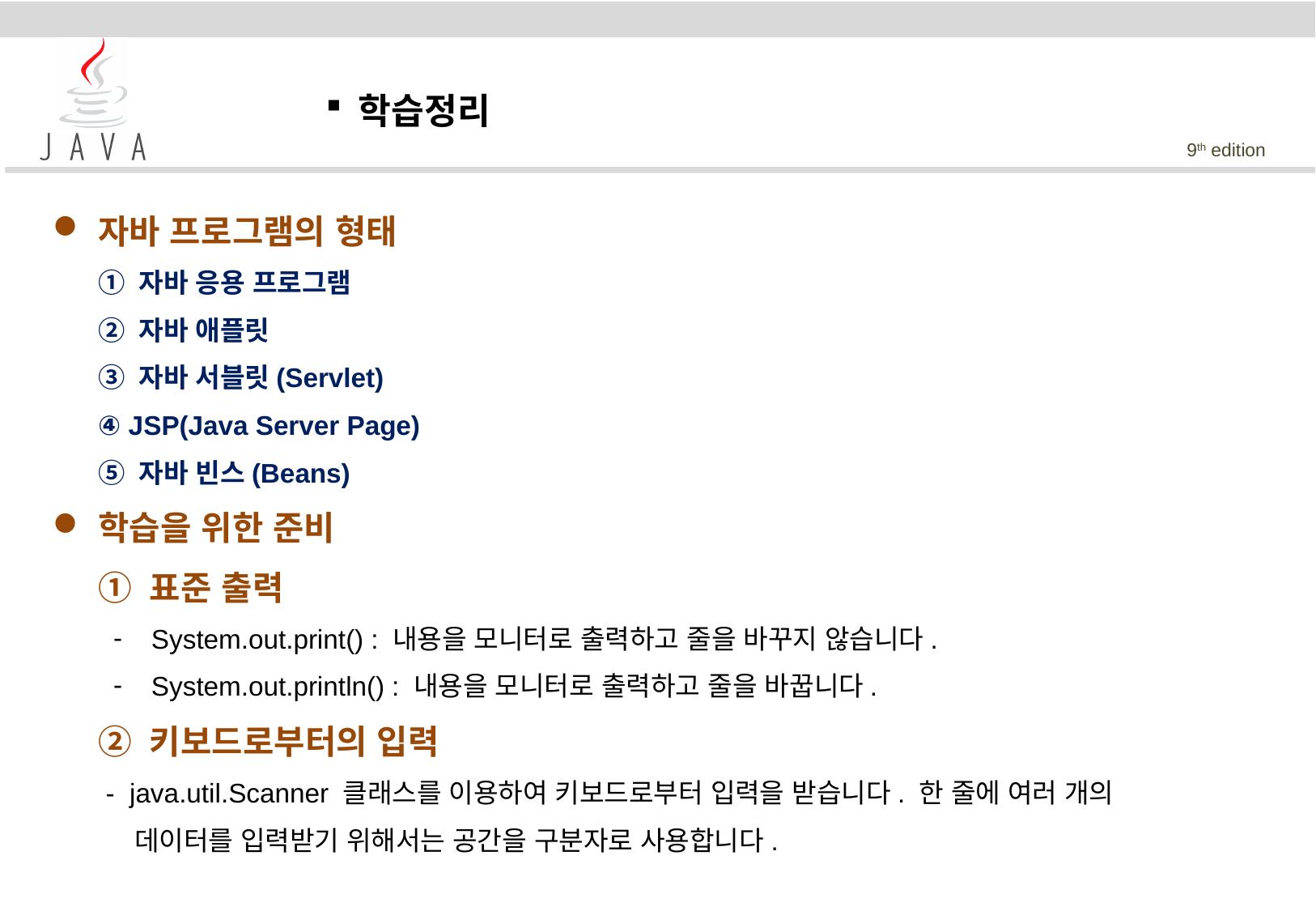

학습정리
자바 프로그램의 형태
	① 자바 응용 프로그램
	② 자바 애플릿
	③ 자바 서블릿(Servlet)
	④ JSP(Java Server Page)
	⑤ 자바 빈스(Beans)
학습을 위한 준비
	① 표준 출력
System.out.print() : 내용을 모니터로 출력하고 줄을 바꾸지 않습니다.
System.out.println() : 내용을 모니터로 출력하고 줄을 바꿉니다.
	② 키보드로부터의 입력
	 -  java.util.Scanner 클래스를 이용하여 키보드로부터 입력을 받습니다. 한 줄에 여러 개의
	    데이터를 입력받기 위해서는 공간을 구분자로 사용합니다.